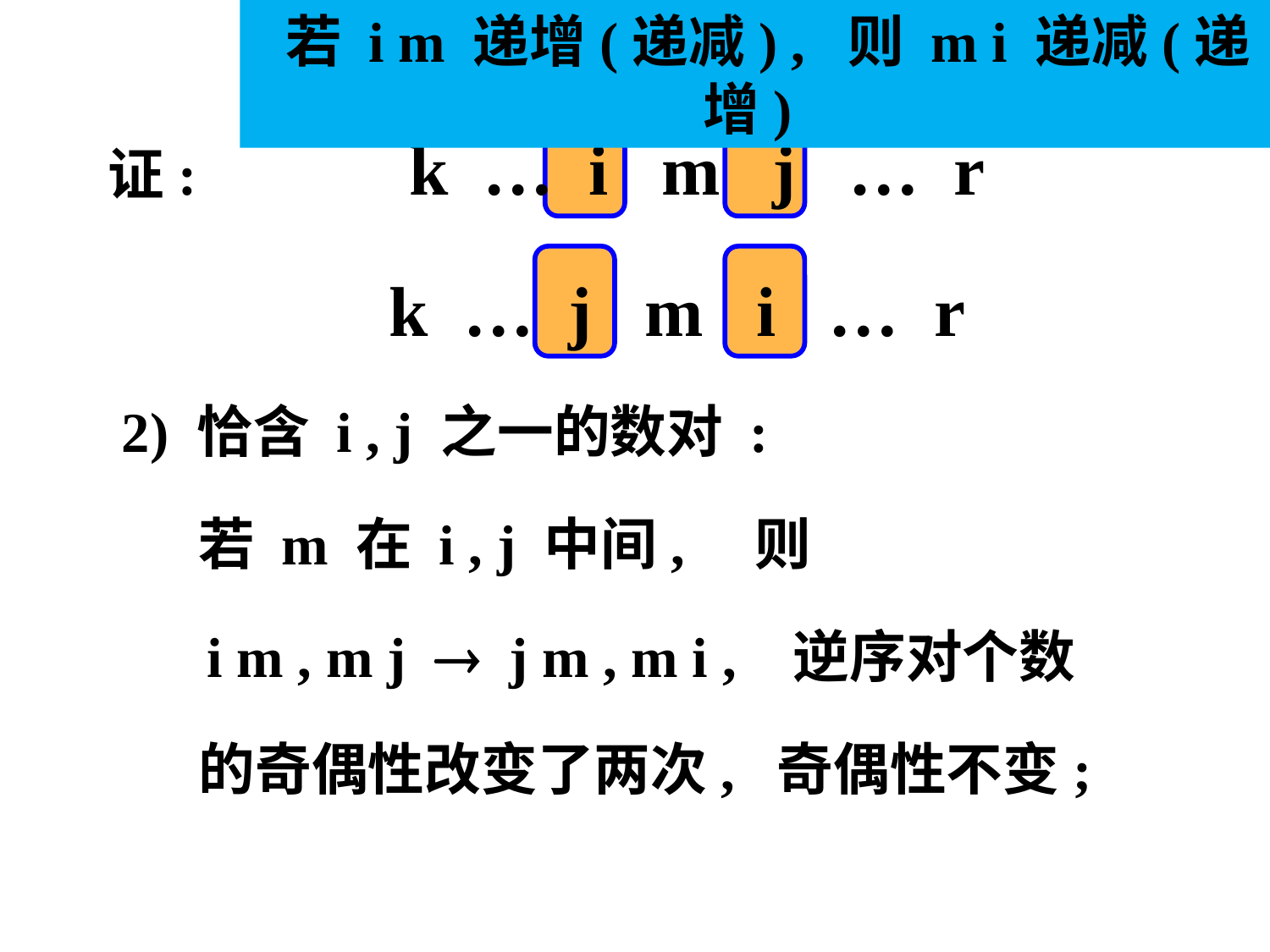

若 i m 递增(递减) ,  则 m i 递减(递增)
证:               k  …  i   m   j   …  r
                k  …  j   m   i   …  r
 2) 恰含 i , j 之一的数对 :
      若 m 在 i , j 中间,    则
       i m , m j  →  j m , m i ,   逆序对个数
      的奇偶性改变了两次,  奇偶性不变;